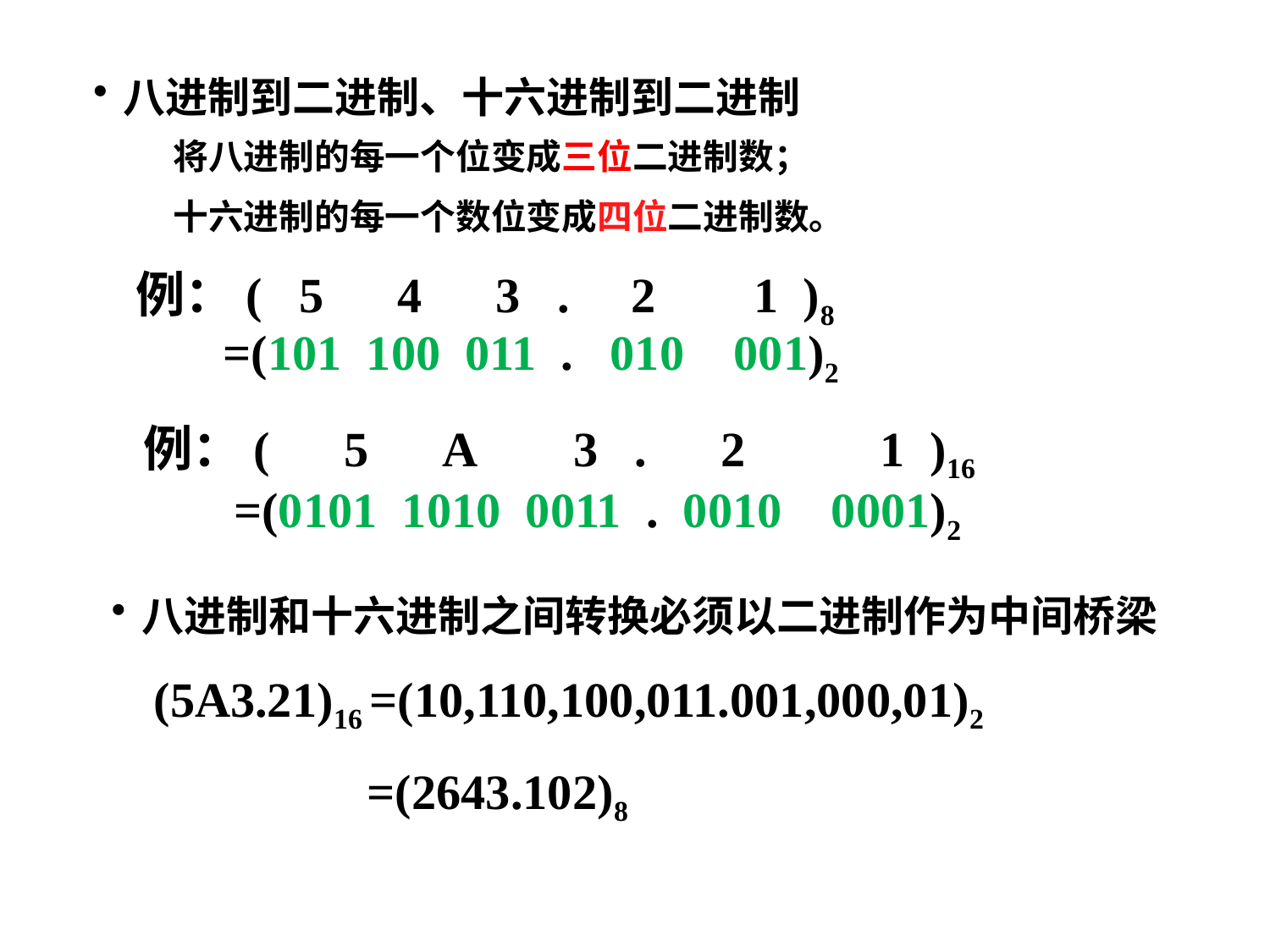

八进制到二进制、十六进制到二进制
将八进制的每一个位变成三位二进制数；
十六进制的每一个数位变成四位二进制数。
例：(   5      4      3   .     2        1  )8
=(101  100  011  .   010    001)2
例：(      5      A        3   .      2           1  )16
=(0101  1010  0011  .  0010    0001)2
八进制和十六进制之间转换必须以二进制作为中间桥梁
(5A3.21)16 =(10,110,100,011.001,000,01)2
	            =(2643.102)8